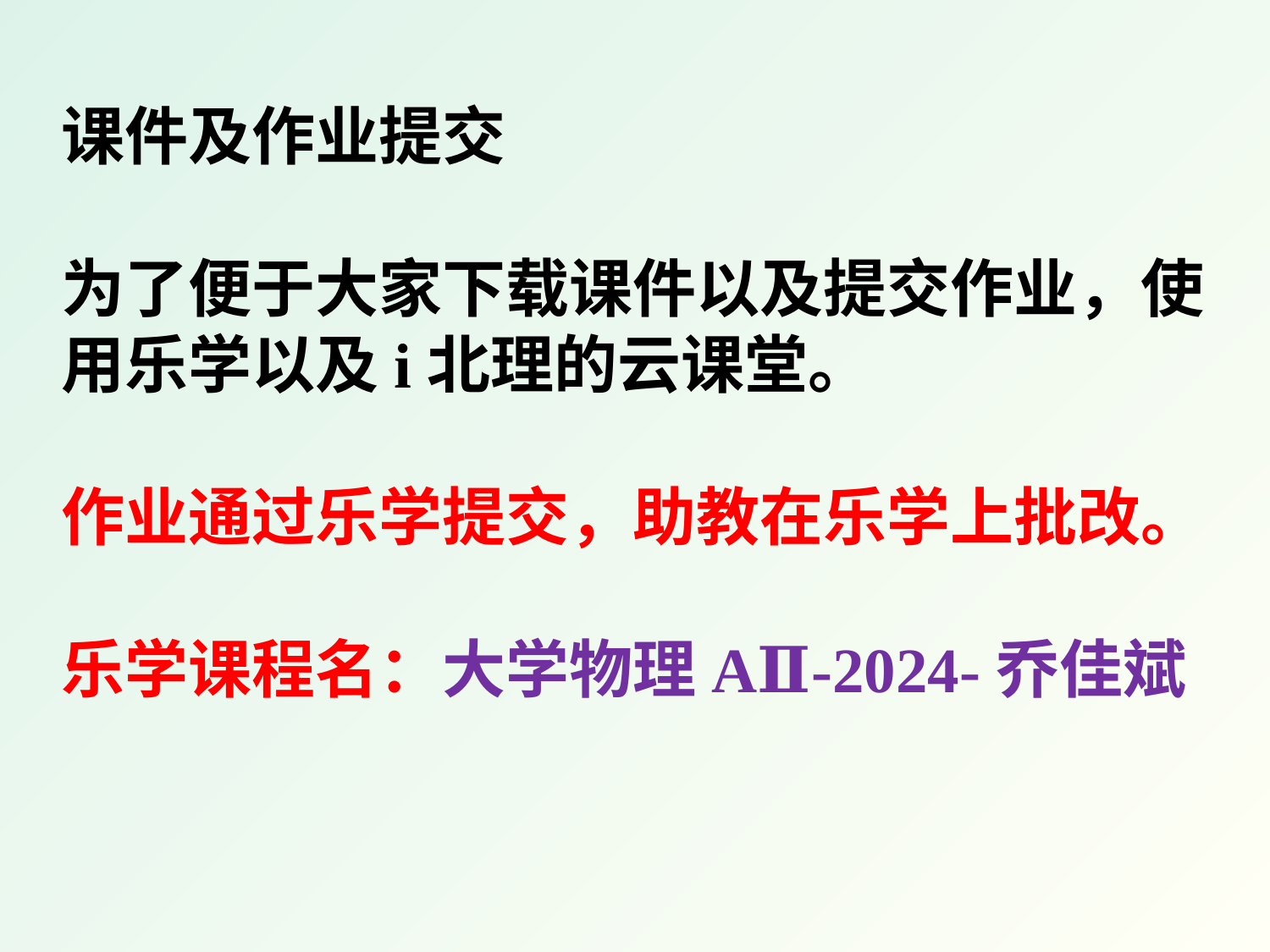

课件及作业提交

为了便于大家下载课件以及提交作业，使用乐学以及i北理的云课堂。

作业通过乐学提交，助教在乐学上批改。

乐学课程名：大学物理AⅡ-2024-乔佳斌